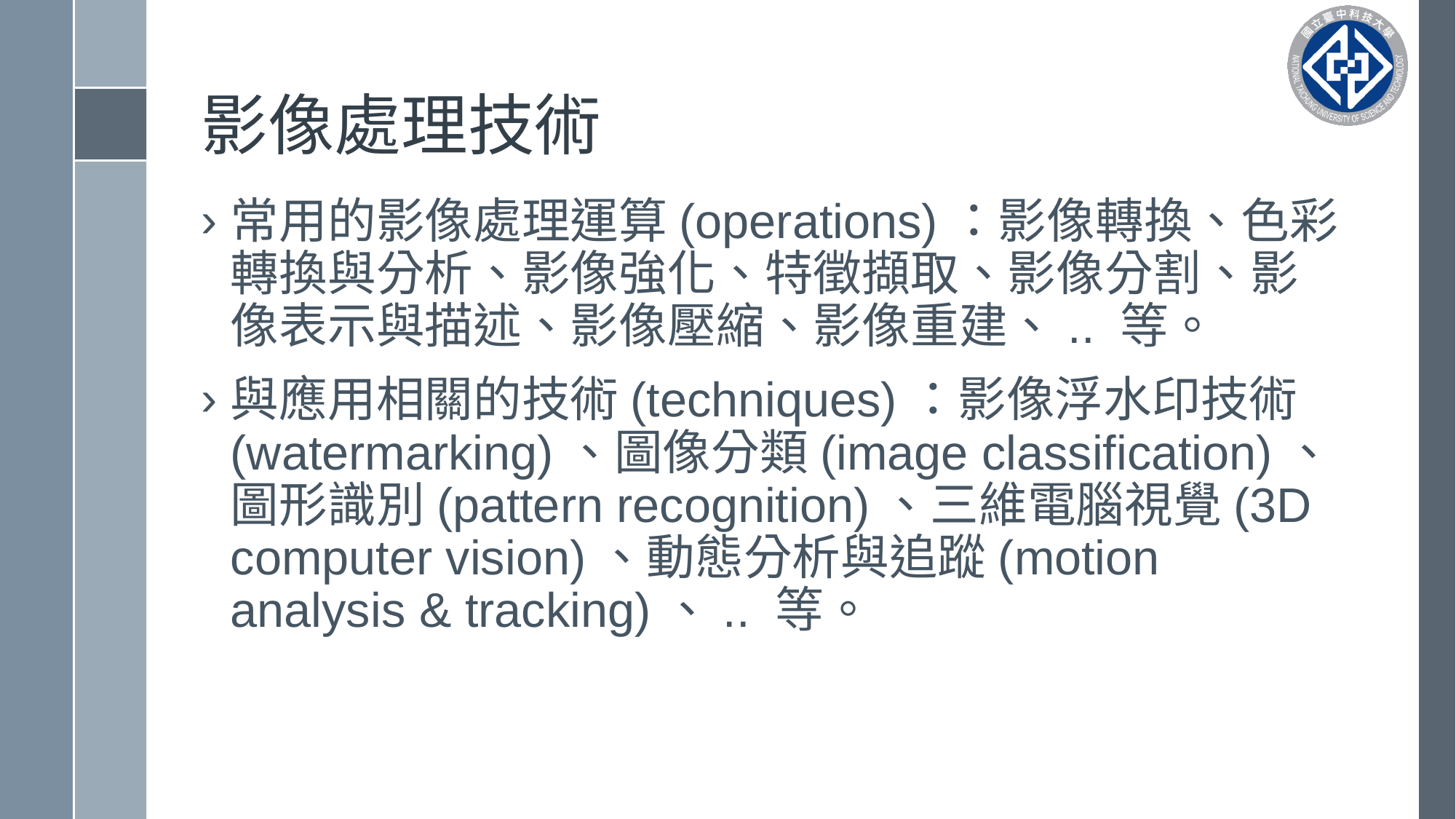

# 影像處理技術
常用的影像處理運算(operations)：影像轉換、色彩轉換與分析、影像強化、特徵擷取、影像分割、影像表示與描述、影像壓縮、影像重建、.. 等。
與應用相關的技術(techniques)：影像浮水印技術(watermarking)、圖像分類(image classification)、圖形識別(pattern recognition)、三維電腦視覺(3D computer vision)、動態分析與追蹤(motion analysis & tracking)、.. 等。